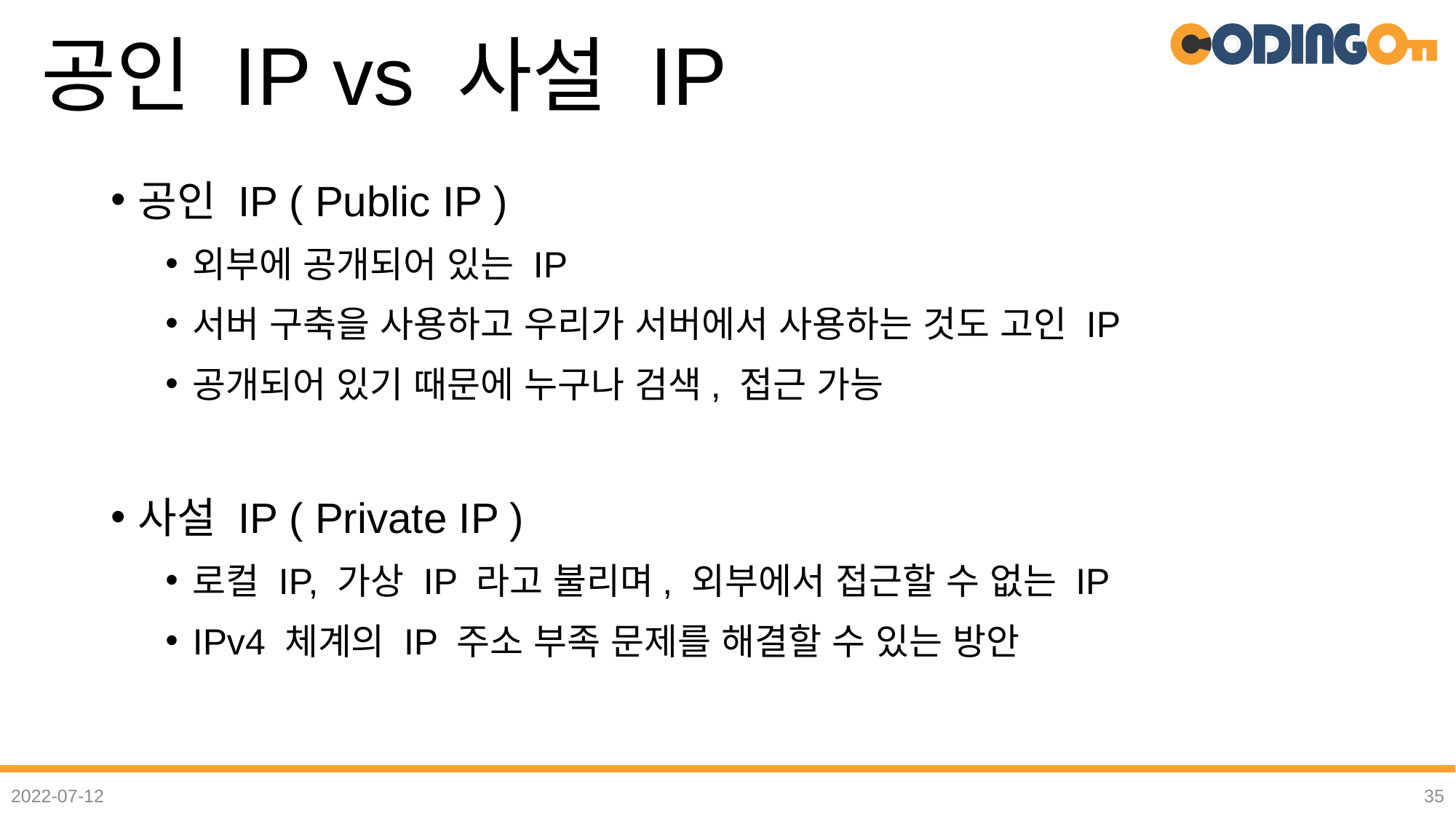

# 공인 IP vs 사설 IP
공인 IP ( Public IP )
외부에 공개되어 있는 IP
서버 구축을 사용하고 우리가 서버에서 사용하는 것도 고인 IP
공개되어 있기 때문에 누구나 검색, 접근 가능

사설 IP ( Private IP )
로컬 IP, 가상 IP 라고 불리며, 외부에서 접근할 수 없는 IP
IPv4 체계의 IP 주소 부족 문제를 해결할 수 있는 방안
2022-07-12
35